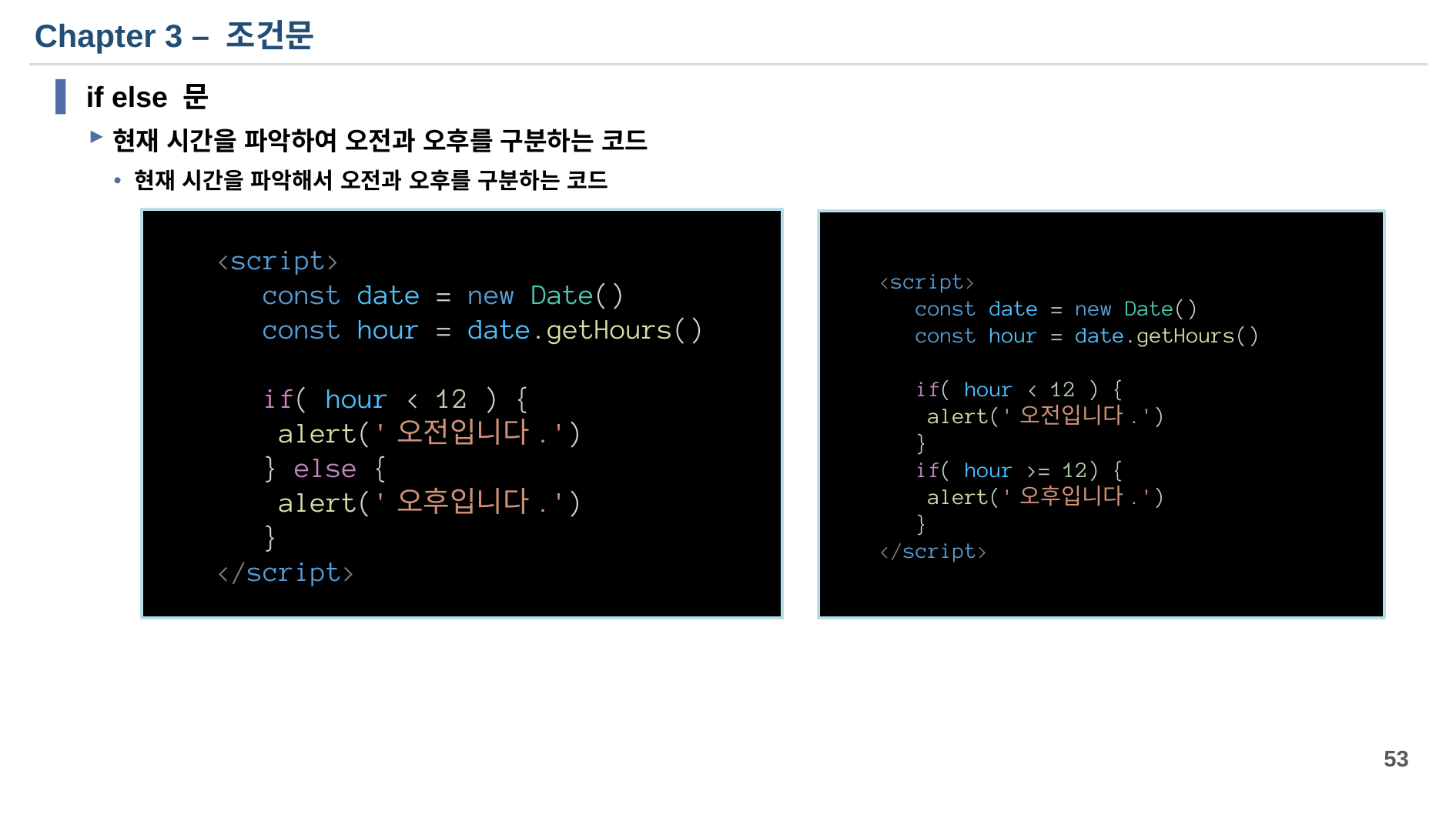

# Chapter 3 – 조건문
if else 문
현재 시간을 파악하여 오전과 오후를 구분하는 코드
현재 시간을 파악해서 오전과 오후를 구분하는 코드

    <script>
       const date = new Date()
       const hour = date.getHours()
       if( hour < 12 ) {
        alert('오전입니다.')
       } else {
        alert('오후입니다.')
       }
    </script>
    <script>
       const date = new Date()
       const hour = date.getHours()
       if( hour < 12 ) {
        alert('오전입니다.')
       }
       if( hour >= 12) {
        alert('오후입니다.')
       }
    </script>
53